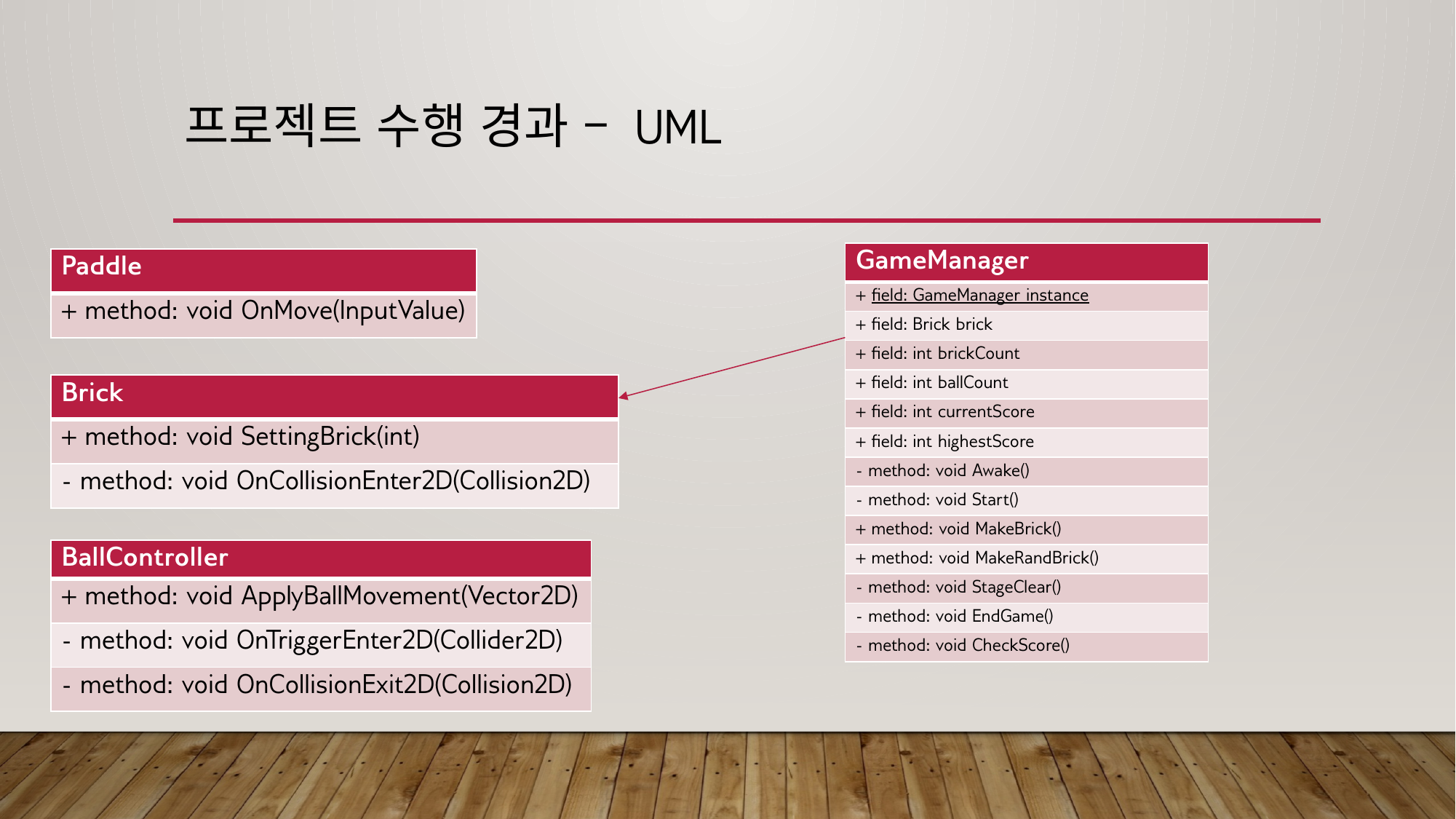

# 프로젝트 수행 경과 – UML
| GameManager |
| --- |
| + field: GameManager instance |
| + field: Brick brick |
| + field: int brickCount |
| + field: int ballCount |
| + field: int currentScore |
| + field: int highestScore |
| - method: void Awake() |
| - method: void Start() |
| + method: void MakeBrick() |
| + method: void MakeRandBrick() |
| - method: void StageClear() |
| - method: void EndGame() |
| - method: void CheckScore() |
| Paddle |
| --- |
| + method: void OnMove(InputValue) |
| Brick |
| --- |
| + method: void SettingBrick(int) |
| - method: void OnCollisionEnter2D(Collision2D) |
| BallController |
| --- |
| + method: void ApplyBallMovement(Vector2D) |
| - method: void OnTriggerEnter2D(Collider2D) |
| - method: void OnCollisionExit2D(Collision2D) |